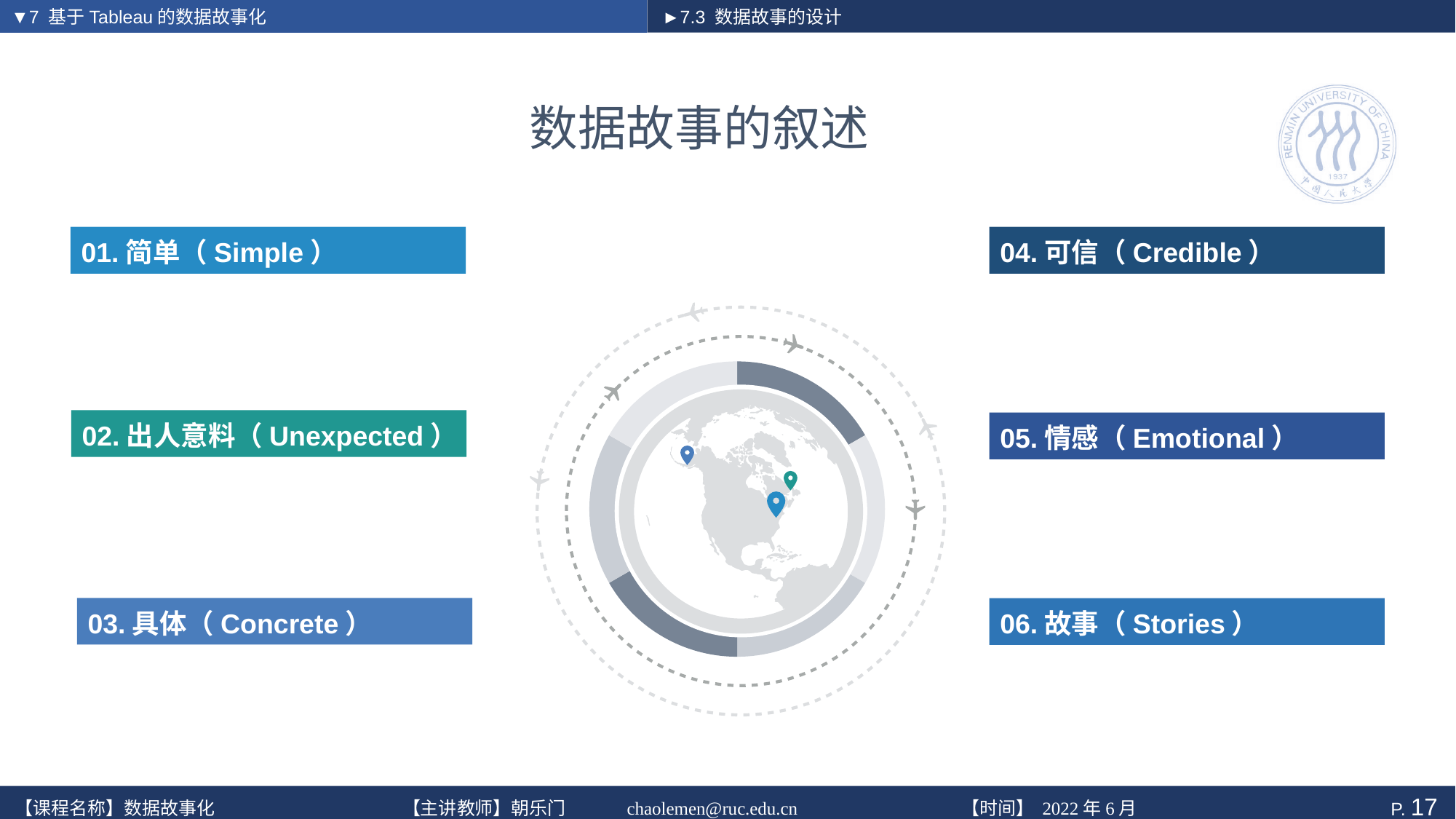

▼7 基于Tableau的数据故事化
►7.3 数据故事的设计
# 数据故事的叙述
01.简单（Simple）
04.可信（Credible）

05.情感（Emotional）
06.故事（Stories）
02.出人意料（Unexpected）
03.具体（Concrete）
规范性数据故事